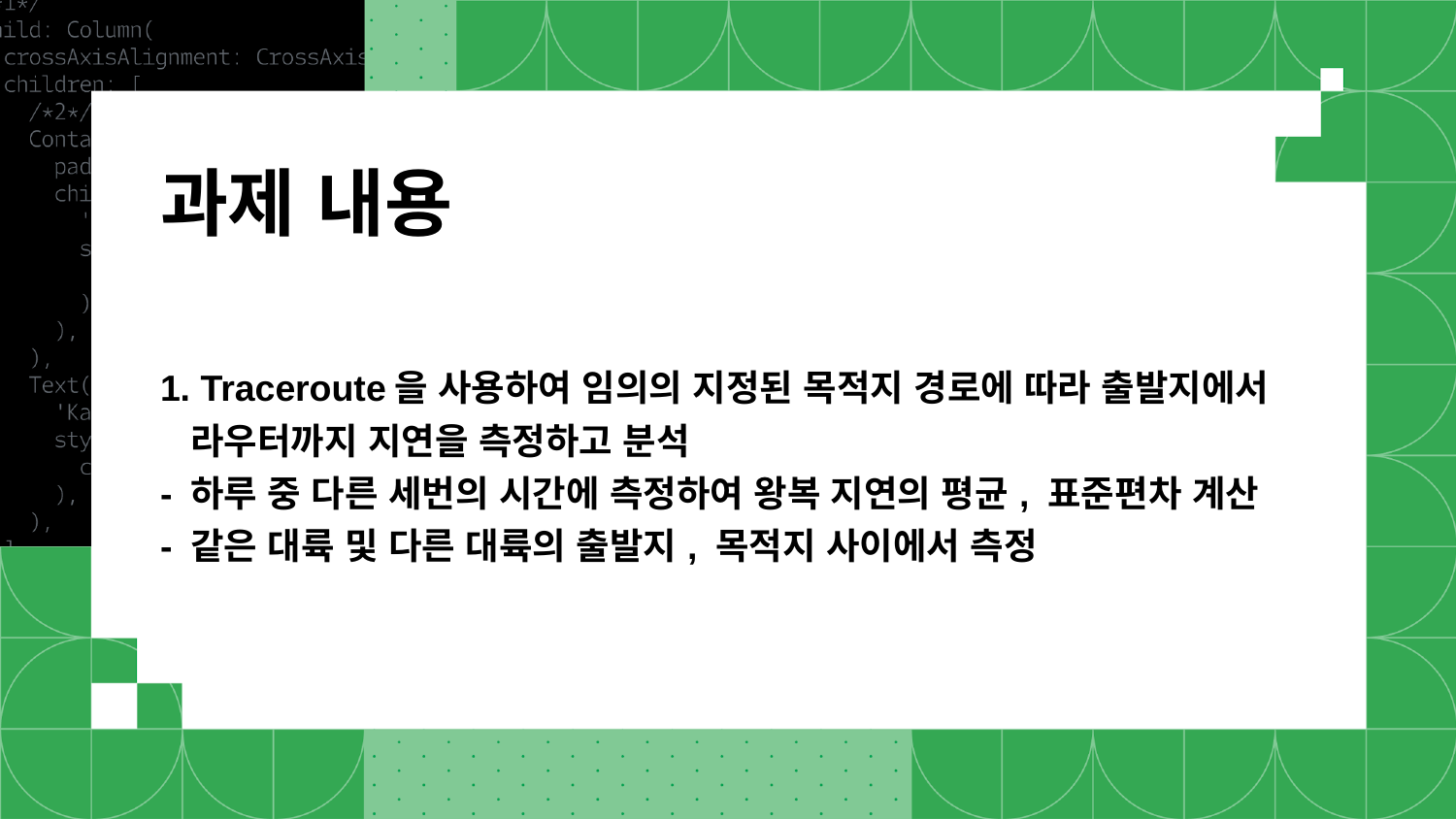

# 과제 내용 1. Traceroute을 사용하여 임의의 지정된 목적지 경로에 따라 출발지에서 라우터까지 지연을 측정하고 분석 - 하루 중 다른 세번의 시간에 측정하여 왕복 지연의 평균, 표준편차 계산 - 같은 대륙 및 다른 대륙의 출발지, 목적지 사이에서 측정